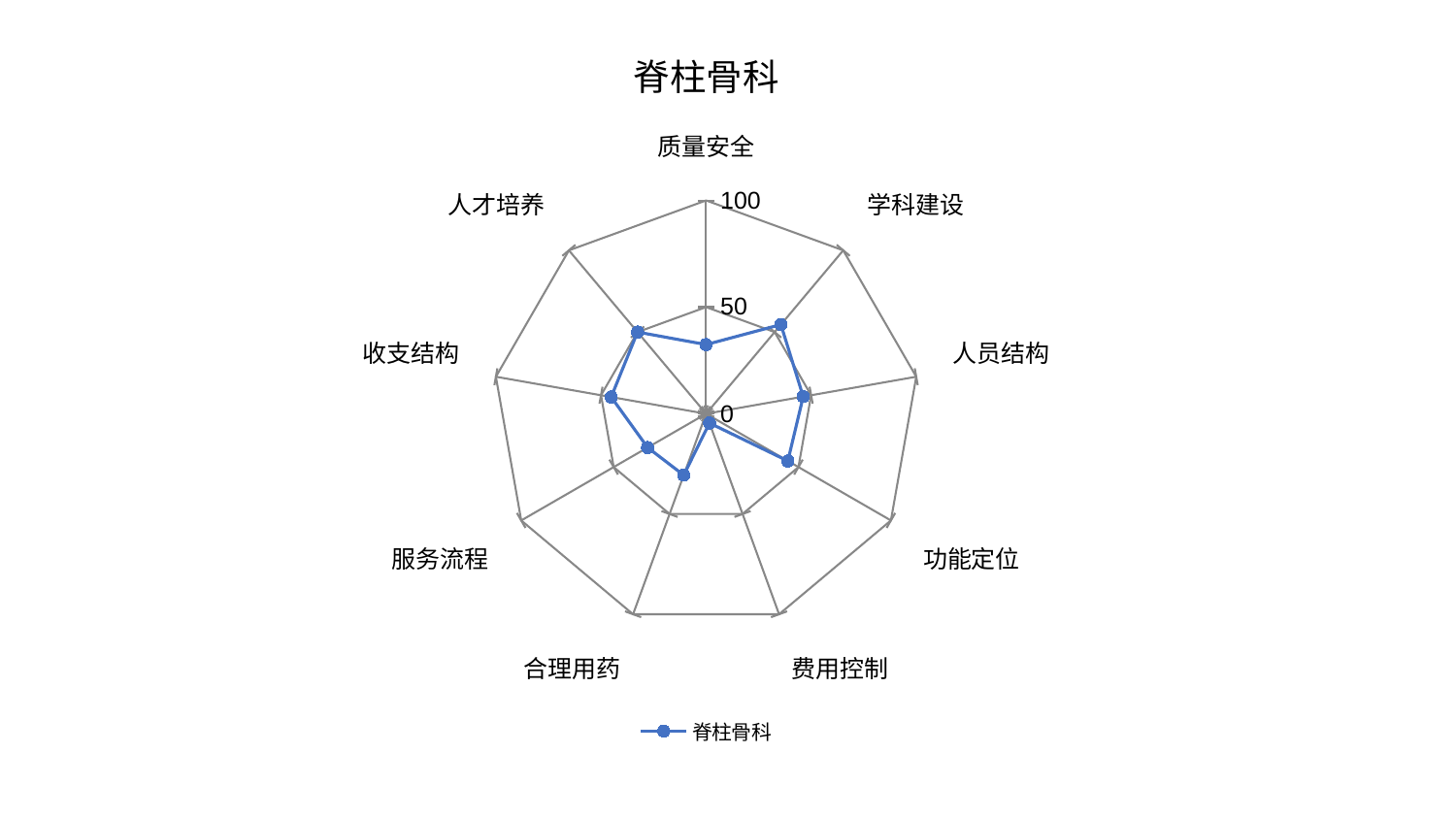

### Chart: 脊柱骨科

| Category | 脊柱骨科 |
|---|---|
| 质量安全 | 32.43799282738998 |
| 学科建设 | 54.58140185201342 |
| 人员结构 | 46.21870575821888 |
| 功能定位 | 44.26310997919553 |
| 费用控制 | 4.62785207774345 |
| 合理用药 | 30.63403149295548 |
| 服务流程 | 31.64515230189175 |
| 收支结构 | 45.15597041179469 |
| 人才培养 | 49.98211328317371 |
207